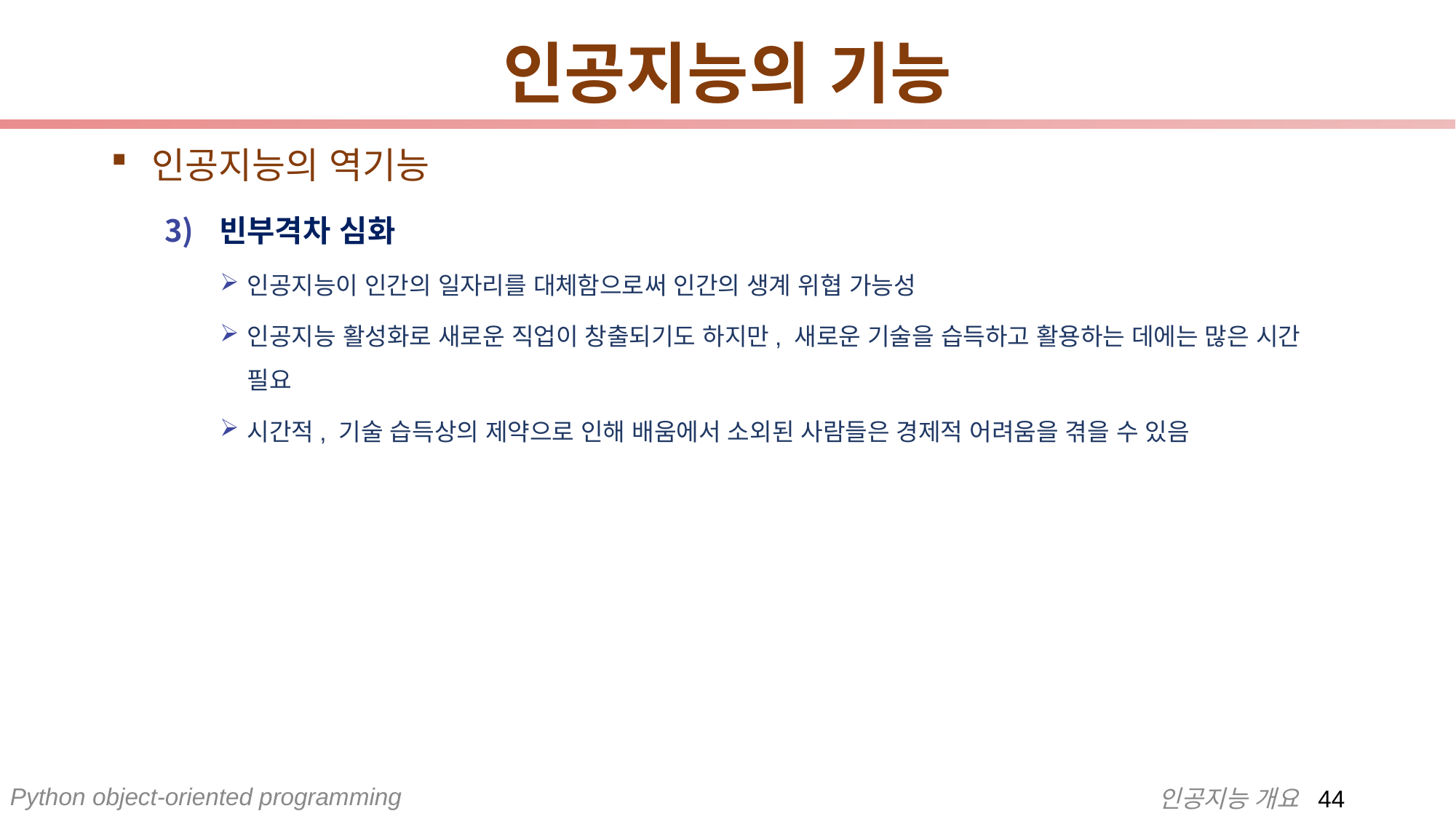

# 인공지능의 기능
인공지능의 역기능
빈부격차 심화
인공지능이 인간의 일자리를 대체함으로써 인간의 생계 위협 가능성
인공지능 활성화로 새로운 직업이 창출되기도 하지만, 새로운 기술을 습득하고 활용하는 데에는 많은 시간 필요
시간적, 기술 습득상의 제약으로 인해 배움에서 소외된 사람들은 경제적 어려움을 겪을 수 있음